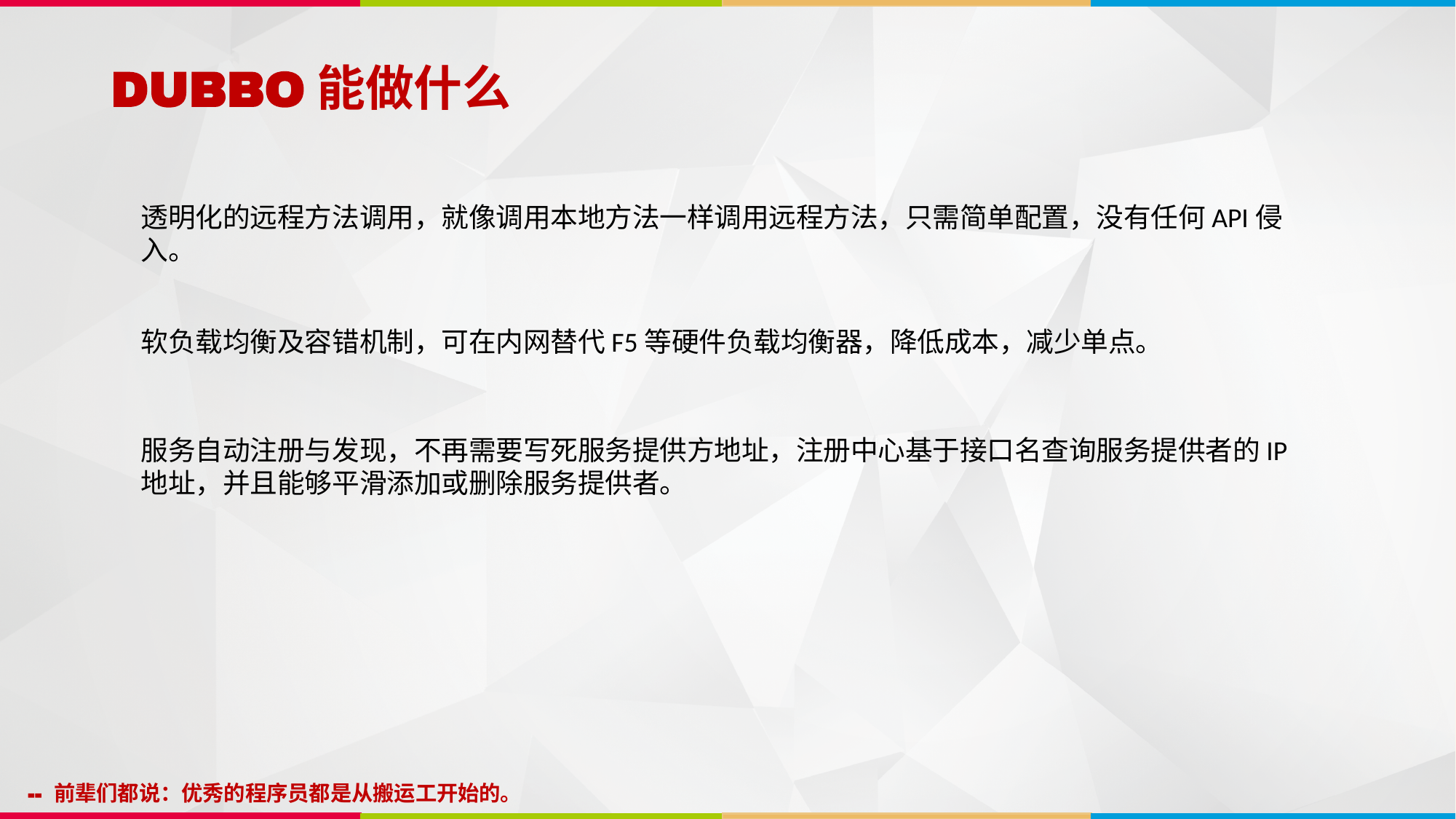

# DUBBO能做什么
透明化的远程方法调用，就像调用本地方法一样调用远程方法，只需简单配置，没有任何API侵入。
软负载均衡及容错机制，可在内网替代F5等硬件负载均衡器，降低成本，减少单点。
服务自动注册与发现，不再需要写死服务提供方地址，注册中心基于接口名查询服务提供者的IP地址，并且能够平滑添加或删除服务提供者。
-- 前辈们都说：优秀的程序员都是从搬运工开始的。